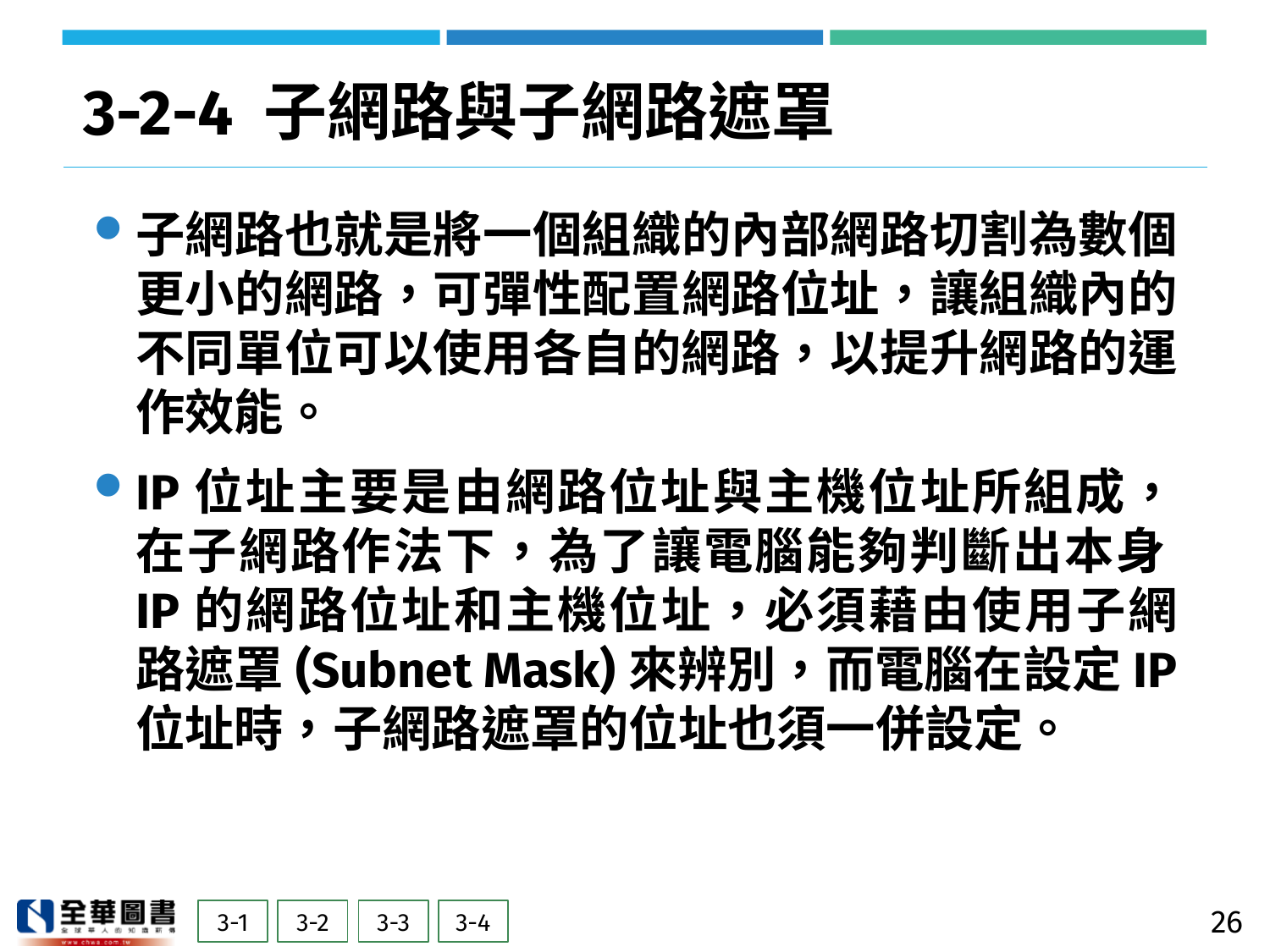

# 3-2-4 子網路與子網路遮罩
子網路也就是將一個組織的內部網路切割為數個更小的網路，可彈性配置網路位址，讓組織內的不同單位可以使用各自的網路，以提升網路的運作效能。
IP位址主要是由網路位址與主機位址所組成，在子網路作法下，為了讓電腦能夠判斷出本身IP的網路位址和主機位址，必須藉由使用子網路遮罩(Subnet Mask)來辨別，而電腦在設定IP位址時，子網路遮罩的位址也須一併設定。
26